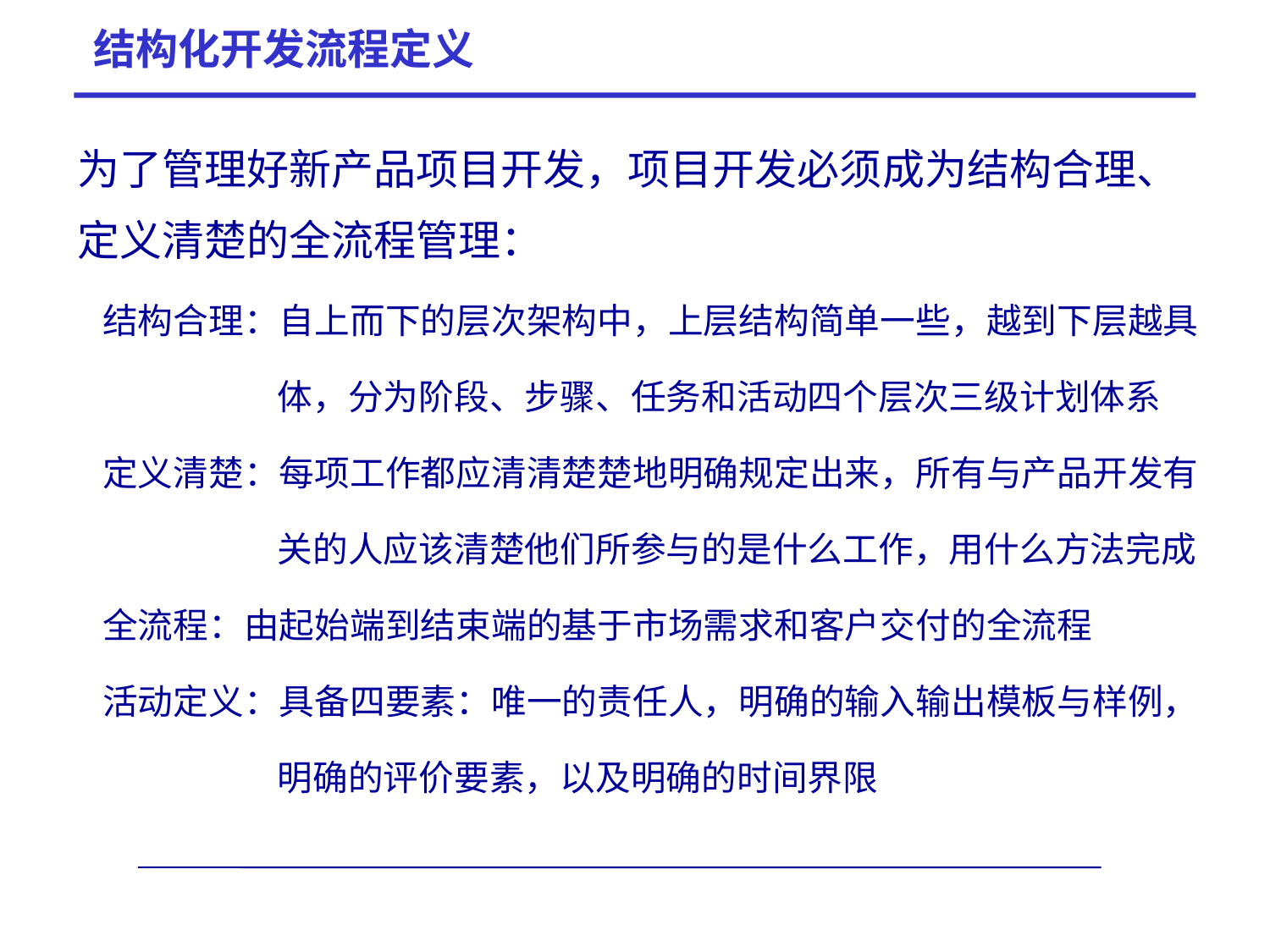

结构化开发流程定义
为了管理好新产品项目开发，项目开发必须成为结构合理、定义清楚的全流程管理：
结构合理：自上而下的层次架构中，上层结构简单一些，越到下层越具体，分为阶段、步骤、任务和活动四个层次三级计划体系
定义清楚：每项工作都应清清楚楚地明确规定出来，所有与产品开发有关的人应该清楚他们所参与的是什么工作，用什么方法完成
全流程：由起始端到结束端的基于市场需求和客户交付的全流程
活动定义：具备四要素：唯一的责任人，明确的输入输出模板与样例，明确的评价要素，以及明确的时间界限